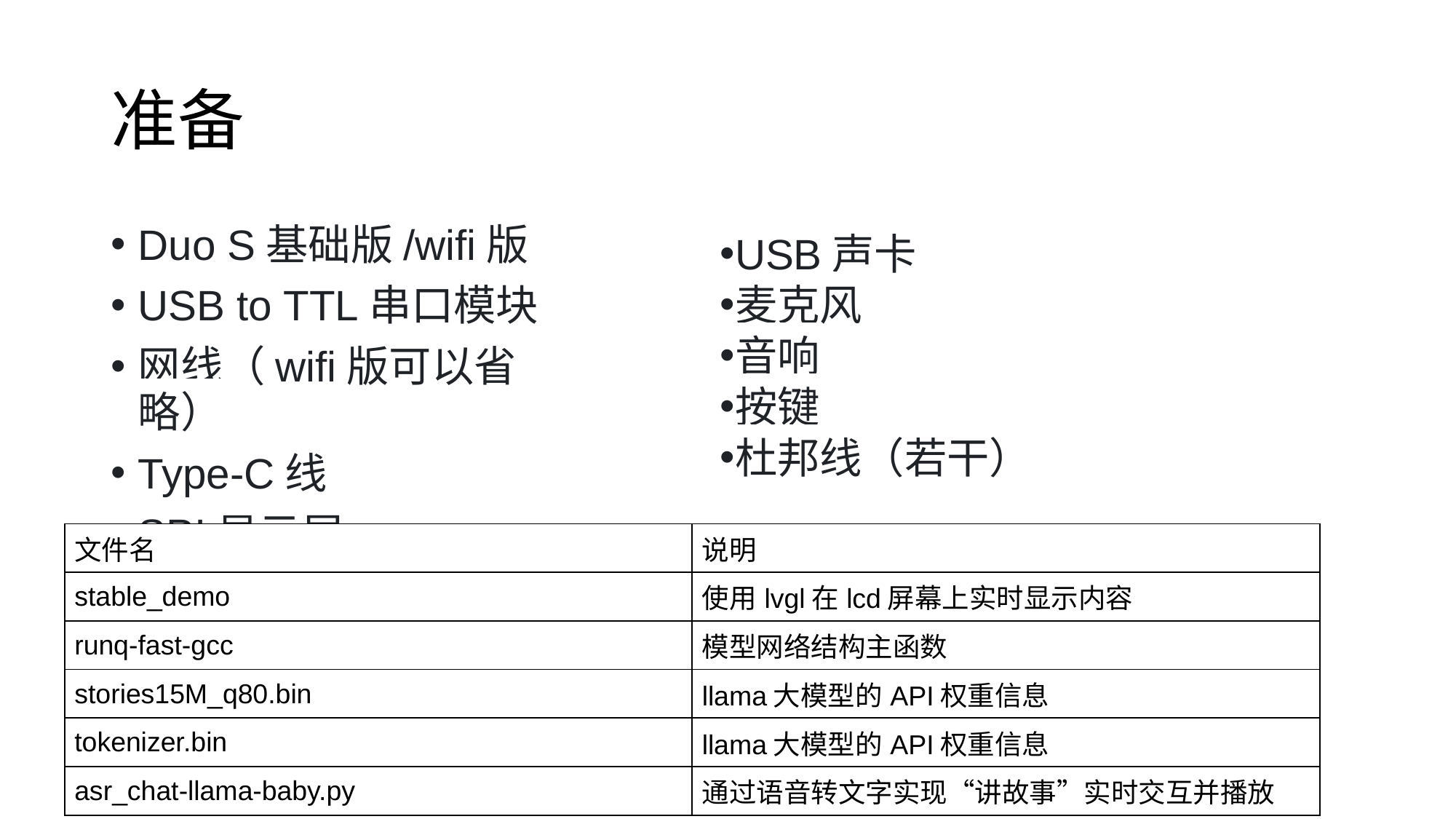

# 准备
Duo S基础版/wifi版
USB to TTL串口模块
网线（wifi版可以省略）
Type-C线
SPI显示屏
USB声卡
麦克风
音响
按键
杜邦线（若干）

| 文件名 | 说明 |
| --- | --- |
| stable\_demo | 使用lvgl在lcd屏幕上实时显示内容 |
| runq-fast-gcc | 模型网络结构主函数 |
| stories15M\_q80.bin | llama大模型的API权重信息 |
| tokenizer.bin | llama大模型的API权重信息 |
| asr\_chat-llama-baby.py | 通过语音转文字实现“讲故事”实时交互并播放 |